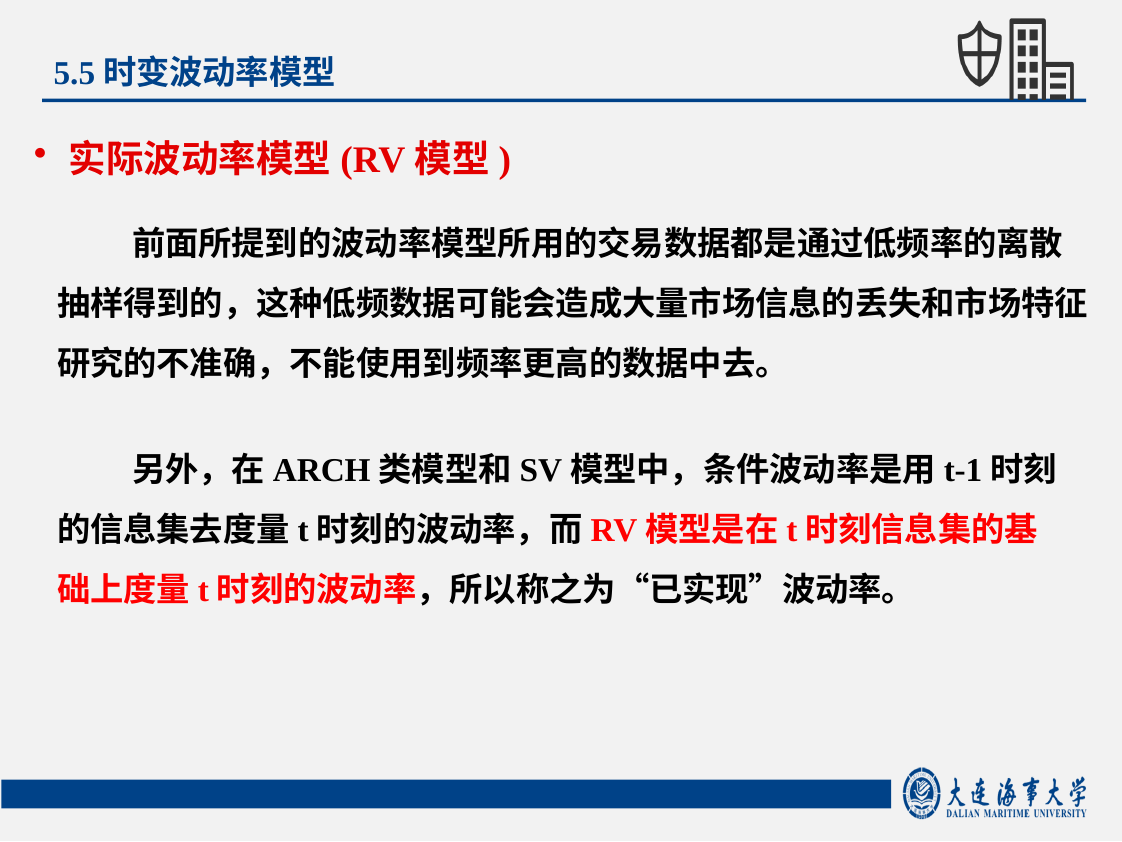

5.5时变波动率模型
实际波动率模型(RV模型)
前面所提到的波动率模型所用的交易数据都是通过低频率的离散抽样得到的，这种低频数据可能会造成大量市场信息的丢失和市场特征研究的不准确，不能使用到频率更高的数据中去。
另外，在ARCH类模型和SV模型中，条件波动率是用t-1时刻的信息集去度量t时刻的波动率，而RV模型是在t时刻信息集的基础上度量t时刻的波动率，所以称之为“已实现”波动率。